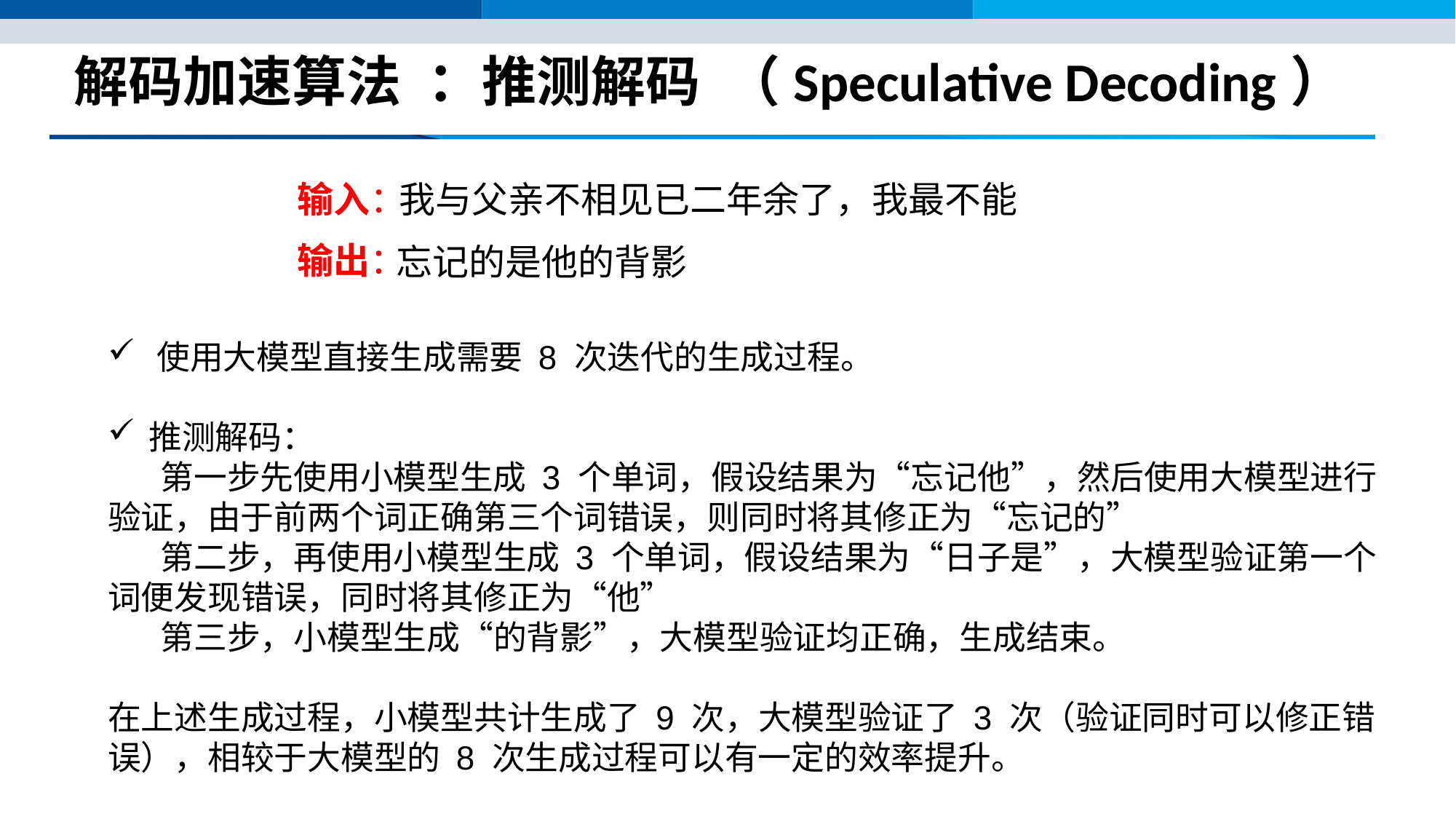

# ﻿解码加速算法﻿：推测解码﻿（﻿Speculative Decoding）
输入：
我与父亲不相见已二年余了，我最不能
输出：
忘记的是他的背影
﻿使用大模型直接生成需要 8 次迭代的生成过程。

推测解码：
      第一步先使用小模型生成 3 个单词，假设结果为“忘记他”，然后使用大模型进行验证，由于前两个词正确第三个词错误，则同时将其修正为“忘记的”
      第二步，再使用小模型生成 3 个单词，假设结果为“日子是”，大模型验证第一个词便发现错误，同时将其修正为“他”
      第三步，小模型生成“的背影”，大模型验证均正确，生成结束。

在上述生成过程，小模型共计生成了 9 次，大模型验证了 3 次（验证同时可以修正错误），相较于大模型的 8 次生成过程可以有一定的效率提升。